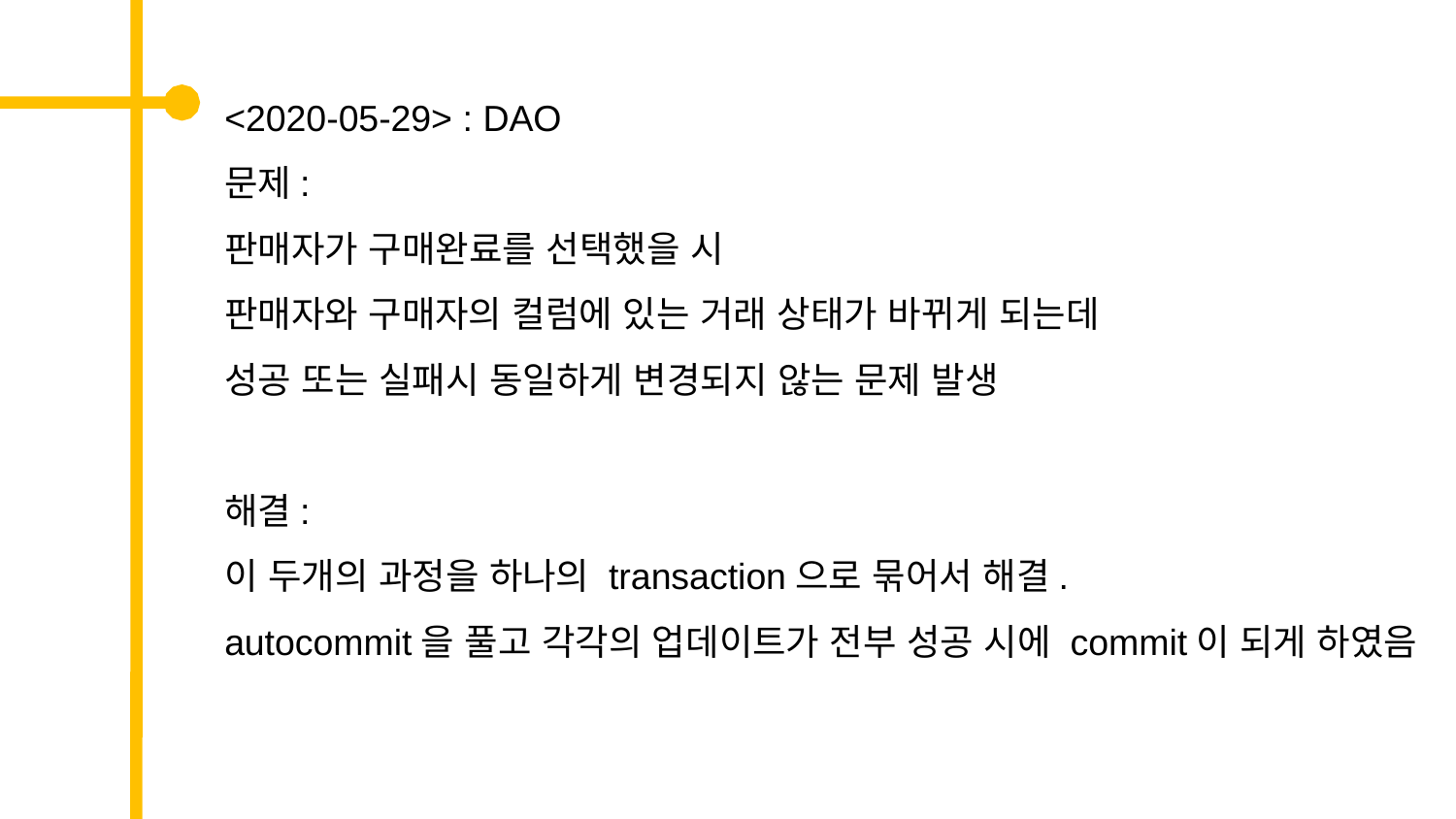

<2020-05-29> : DAO
문제:
판매자가 구매완료를 선택했을 시
판매자와 구매자의 컬럼에 있는 거래 상태가 바뀌게 되는데
성공 또는 실패시 동일하게 변경되지 않는 문제 발생

해결:
이 두개의 과정을 하나의 transaction으로 묶어서 해결.
autocommit을 풀고 각각의 업데이트가 전부 성공 시에 commit이 되게 하였음